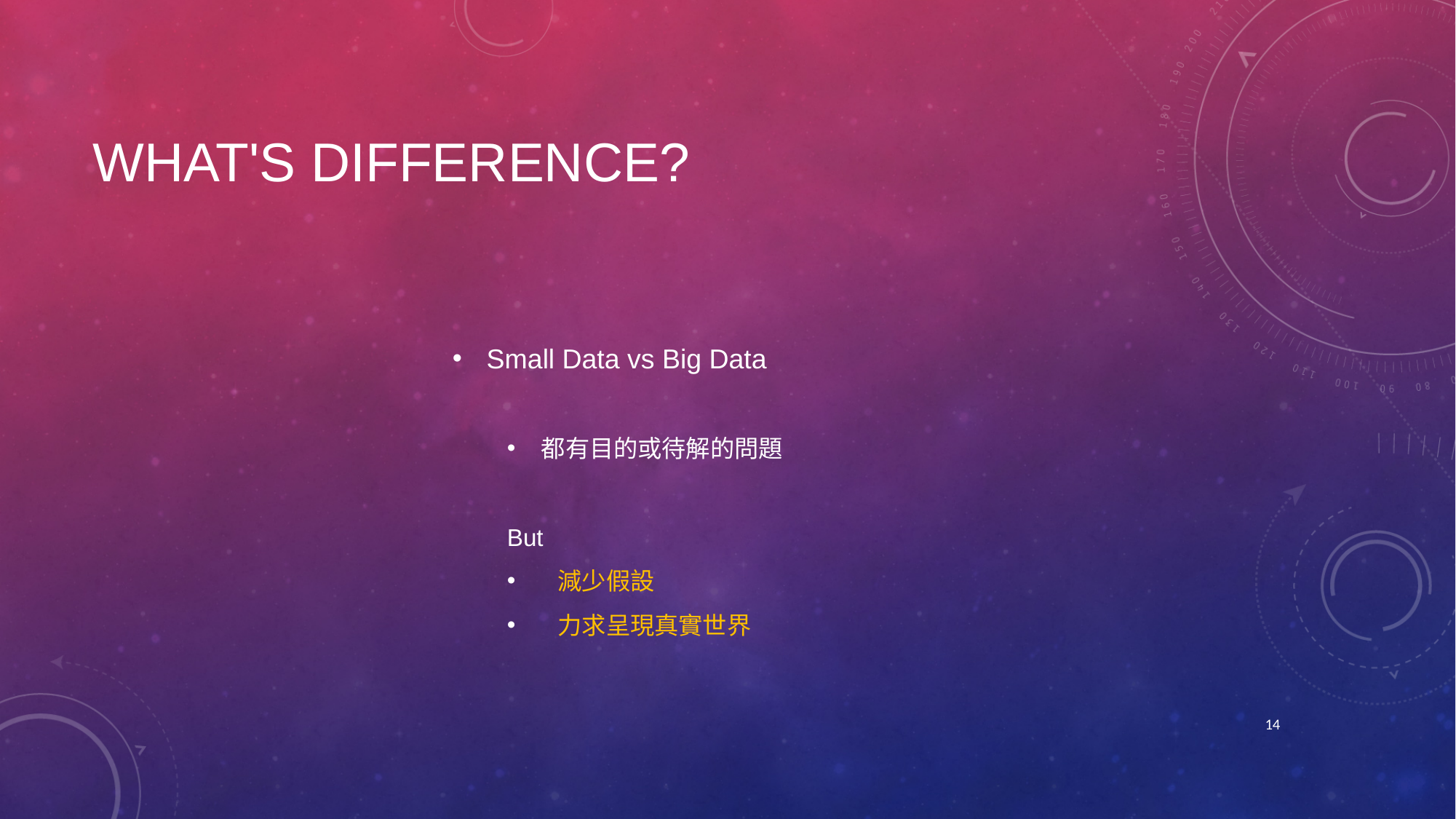

# What's difference?
Small Data vs Big Data

都有目的或待解的問題

But
  減少假設
  力求呈現真實世界

14